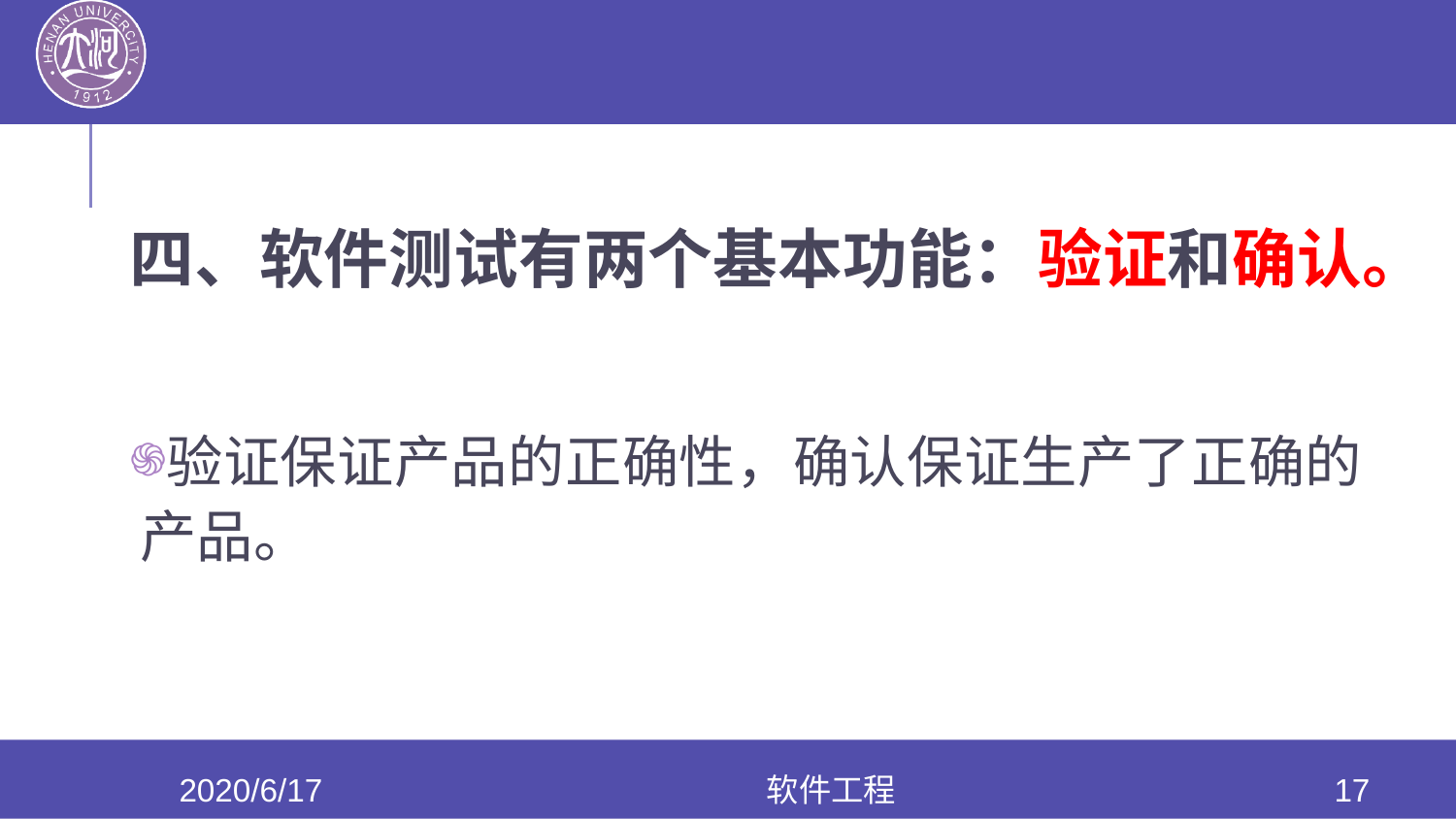

四、软件测试有两个基本功能：验证和确认。

验证保证产品的正确性，确认保证生产了正确的产品。
2020/6/17
软件工程
17